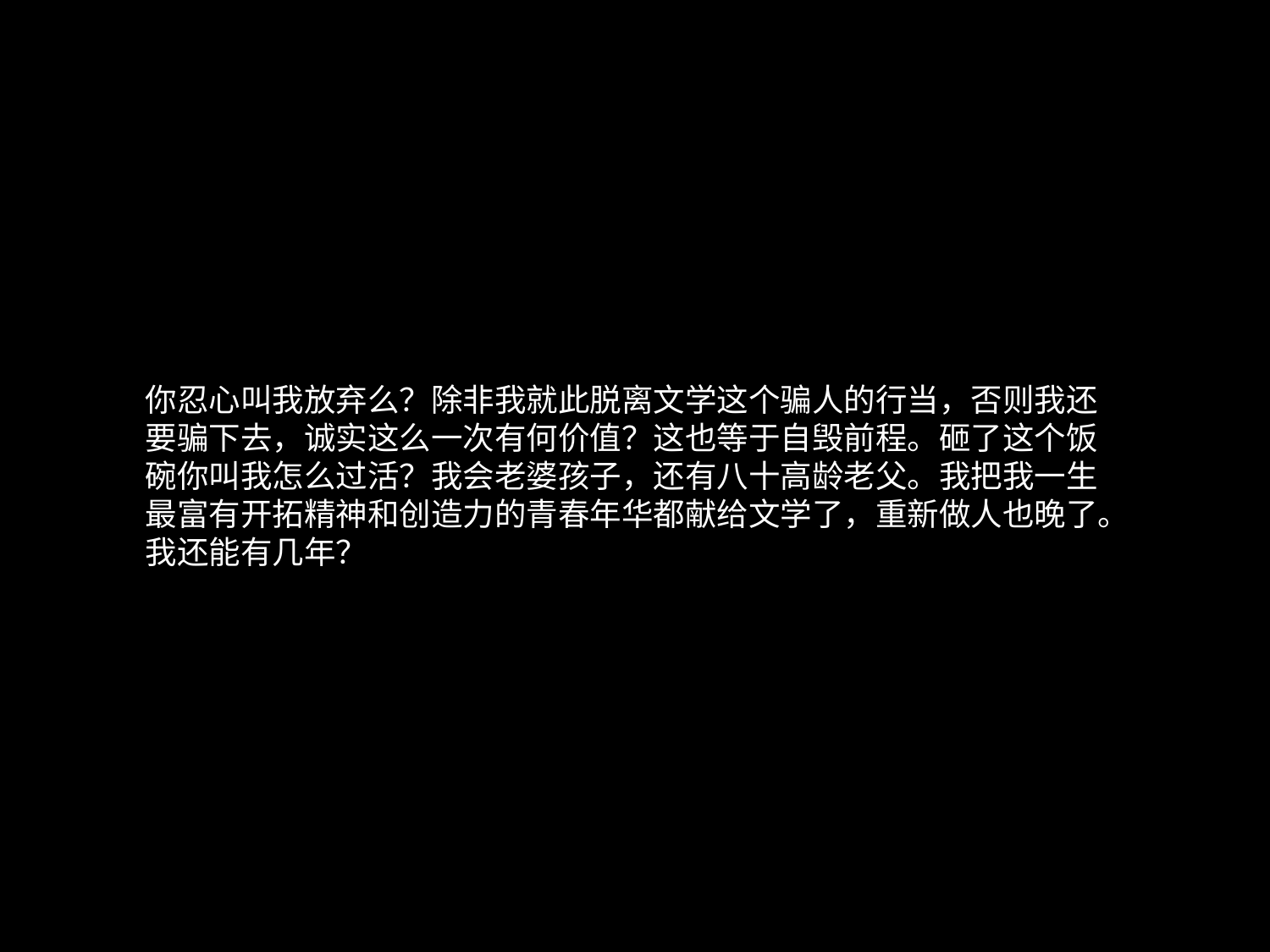

你忍心叫我放弃么？除非我就此脱离文学这个骗人的行当，否则我还要骗下去，诚实这么一次有何价值？这也等于自毁前程。砸了这个饭碗你叫我怎么过活？我会老婆孩子，还有八十高龄老父。我把我一生最富有开拓精神和创造力的青春年华都献给文学了，重新做人也晚了。我还能有几年？